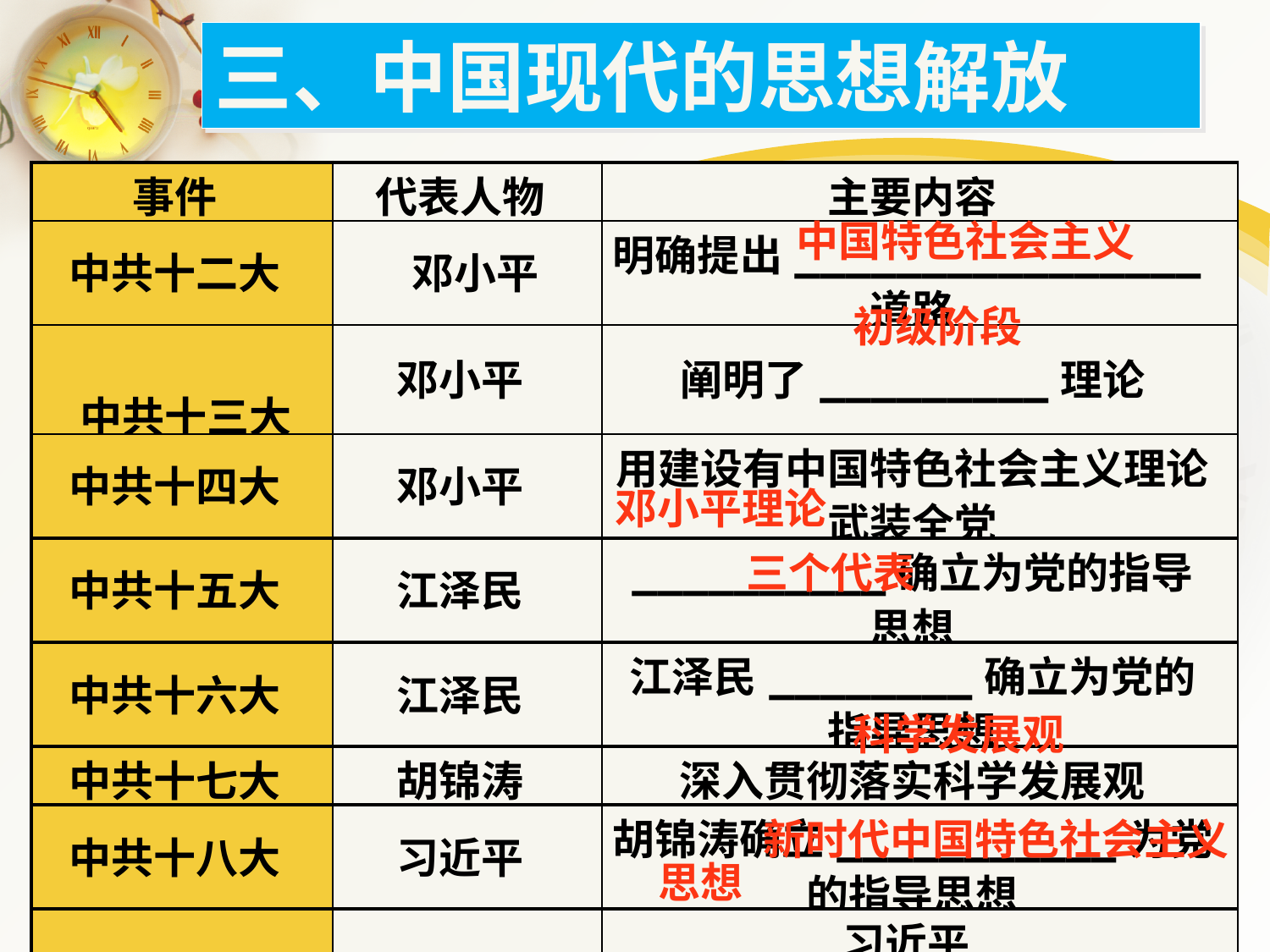

三、中国现代的思想解放
| 事件 | 代表人物 | 主要内容 |
| --- | --- | --- |
| 中共十二大 | 邓小平 | 明确提出\_\_\_\_\_\_\_\_\_\_\_\_\_\_\_\_道路 |
| 中共十三大 | 邓小平 | 阐明了\_\_\_\_\_\_\_\_\_理论 |
| 中共十四大 | 邓小平 | 用建设有中国特色社会主义理论武装全党 |
| 中共十五大 | 江泽民 | \_\_\_\_\_\_\_\_\_\_确立为党的指导思想 |
| 中共十六大 | 江泽民 | 江泽民\_\_\_\_\_\_\_\_确立为党的指导思想 |
| 中共十七大 | 胡锦涛 | 深入贯彻落实科学发展观 |
| 中共十八大 | 习近平 | 胡锦涛确立\_\_\_\_\_\_\_\_\_\_\_为党的指导思想 |
| 中共十九大 | 习近平 | 习近平\_\_\_\_\_\_\_\_\_\_\_\_\_\_\_\_\_\_\_\_ \_\_\_\_\_被确立为党的指导思想 |
中国特色社会主义
初级阶段
邓小平理论
三个代表
科学发展观
新时代中国特色社会主义
思想